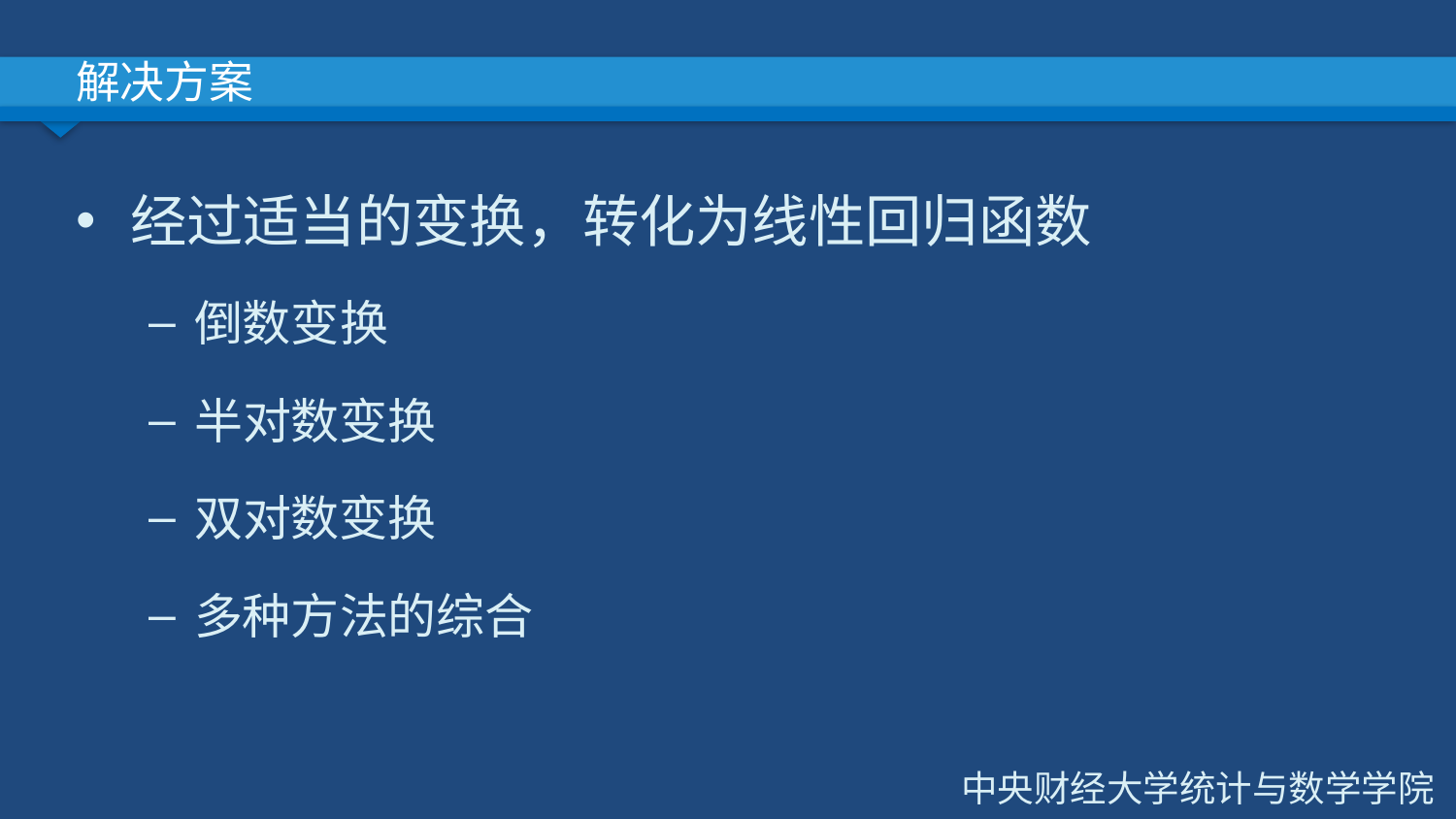

# 解决方案
经过适当的变换，转化为线性回归函数
倒数变换
半对数变换
双对数变换
多种方法的综合